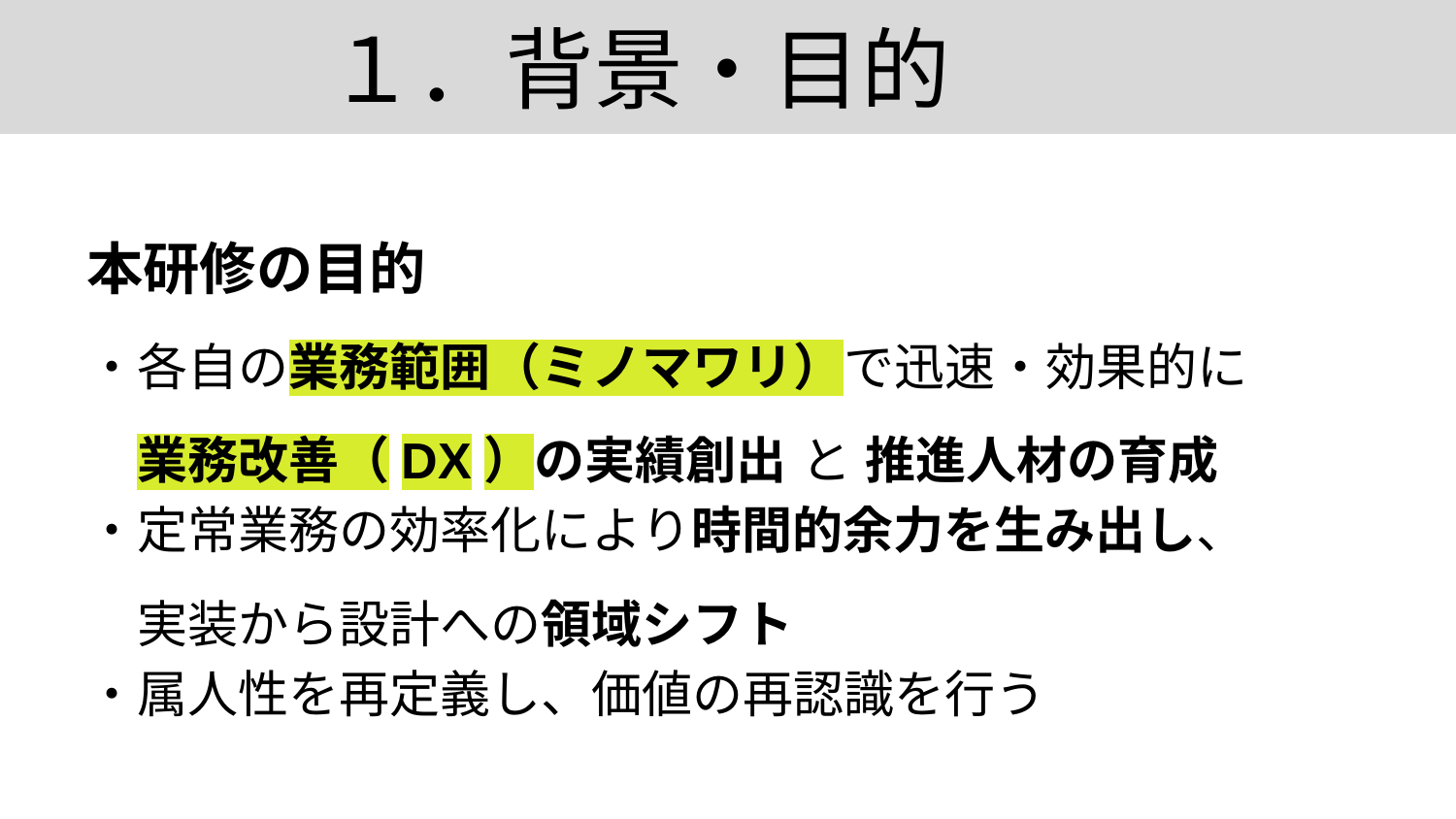

# １．背景・目的
本研修の目的
・各自の業務範囲（ミノマワリ）で迅速・効果的に
　業務改善（DX）の実績創出 と 推進人材の育成
・定常業務の効率化により時間的余力を生み出し、
　実装から設計への領域シフト
・属人性を再定義し、価値の再認識を行う